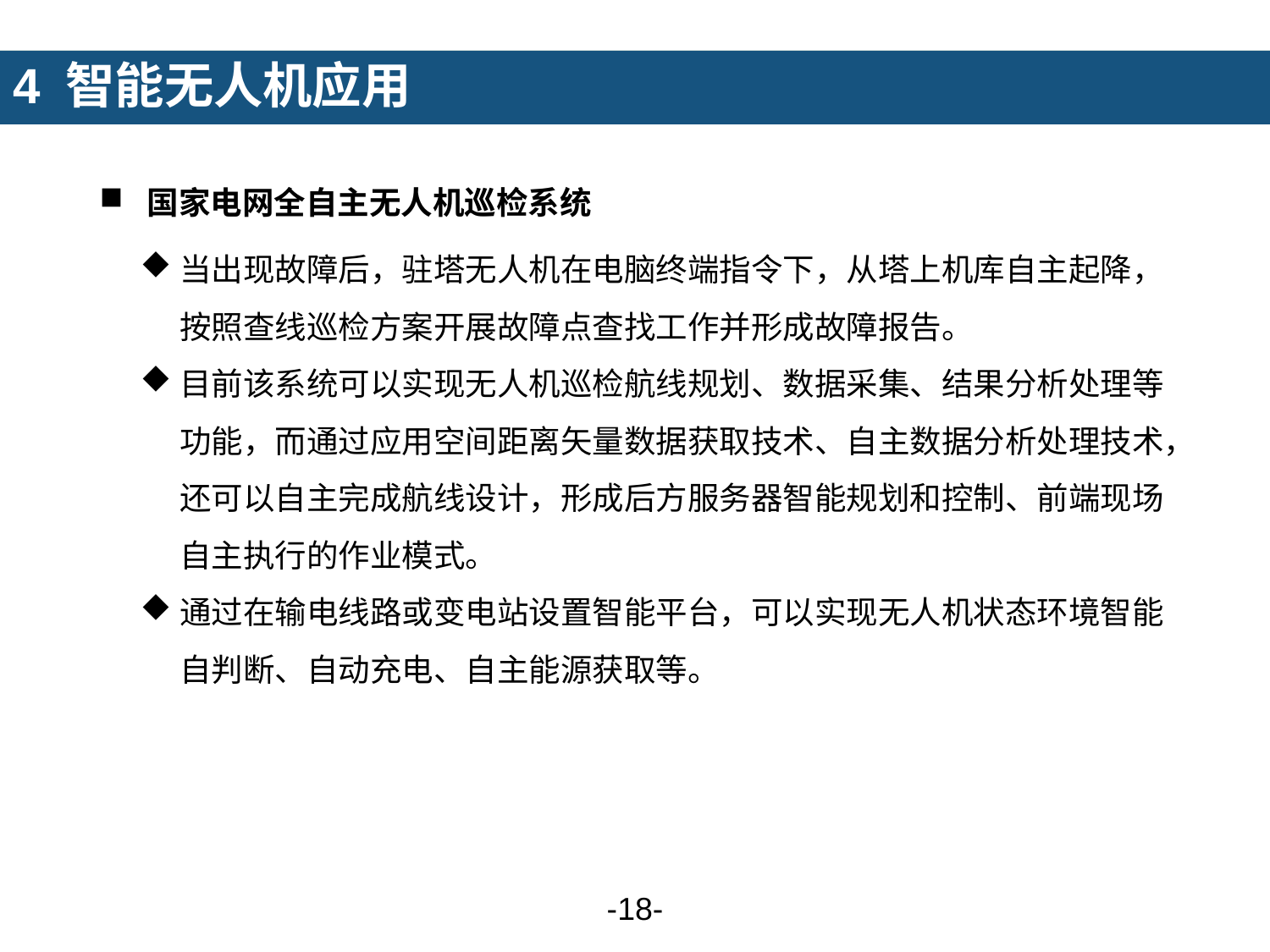

4 智能无人机应用

国家电网全自主无人机巡检系统
当出现故障后，驻塔无人机在电脑终端指令下，从塔上机库自主起降，按照查线巡检方案开展故障点查找工作并形成故障报告。
目前该系统可以实现无人机巡检航线规划、数据采集、结果分析处理等功能，而通过应用空间距离矢量数据获取技术、自主数据分析处理技术，还可以自主完成航线设计，形成后方服务器智能规划和控制、前端现场自主执行的作业模式。
通过在输电线路或变电站设置智能平台，可以实现无人机状态环境智能自判断、自动充电、自主能源获取等。
-18-